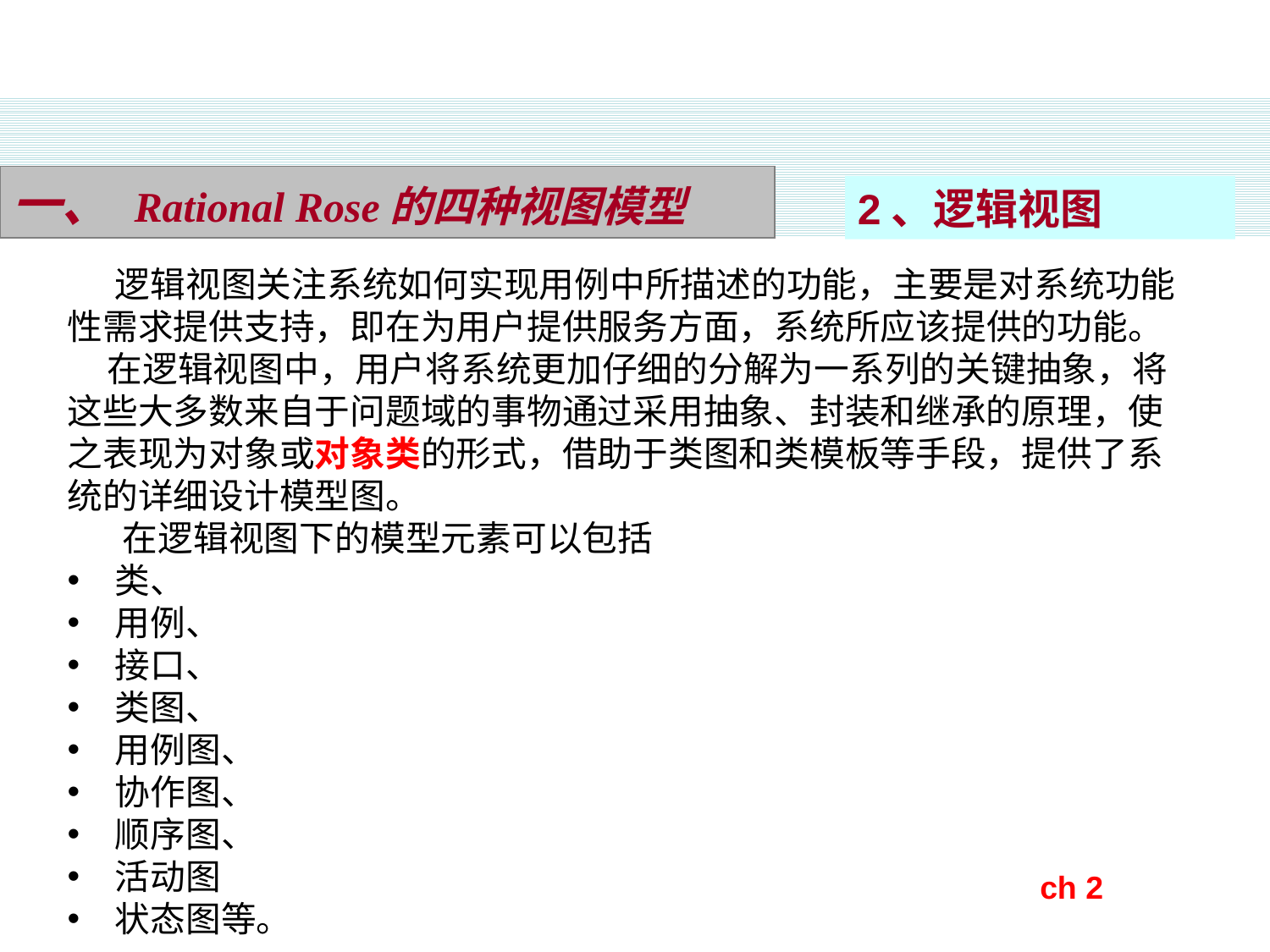

一、 Rational Rose的四种视图模型
2、逻辑视图
     逻辑视图关注系统如何实现用例中所描述的功能，主要是对系统功能性需求提供支持，即在为用户提供服务方面，系统所应该提供的功能。
    在逻辑视图中，用户将系统更加仔细的分解为一系列的关键抽象，将这些大多数来自于问题域的事物通过采用抽象、封装和继承的原理，使之表现为对象或对象类的形式，借助于类图和类模板等手段，提供了系统的详细设计模型图。
      在逻辑视图下的模型元素可以包括
类、
用例、
接口、
类图、
用例图、
协作图、
顺序图、
活动图
状态图等。
ch 2